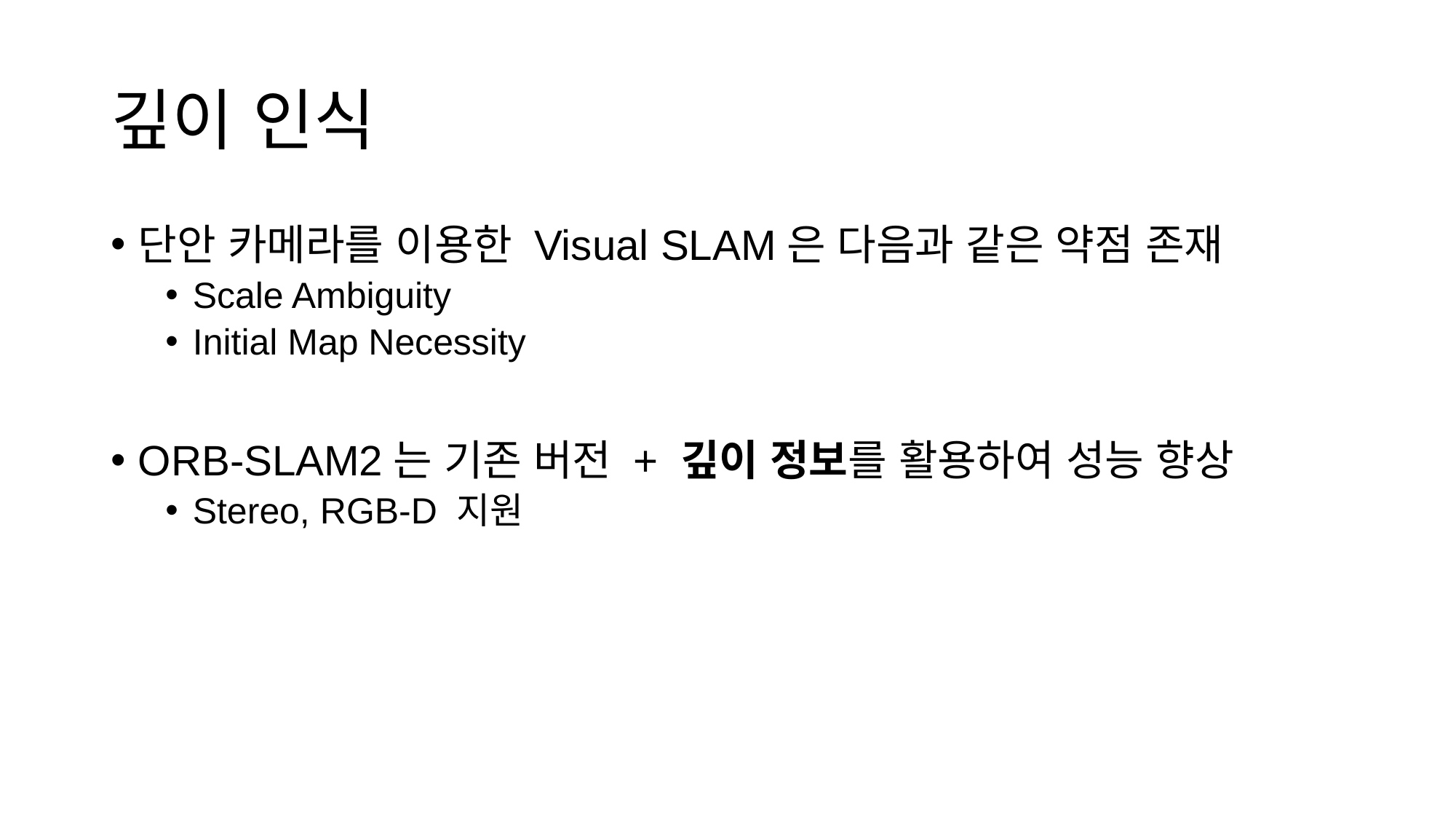

# 깊이 인식
단안 카메라를 이용한 Visual SLAM은 다음과 같은 약점 존재
Scale Ambiguity
Initial Map Necessity

ORB-SLAM2는 기존 버전 + 깊이 정보를 활용하여 성능 향상
Stereo, RGB-D 지원